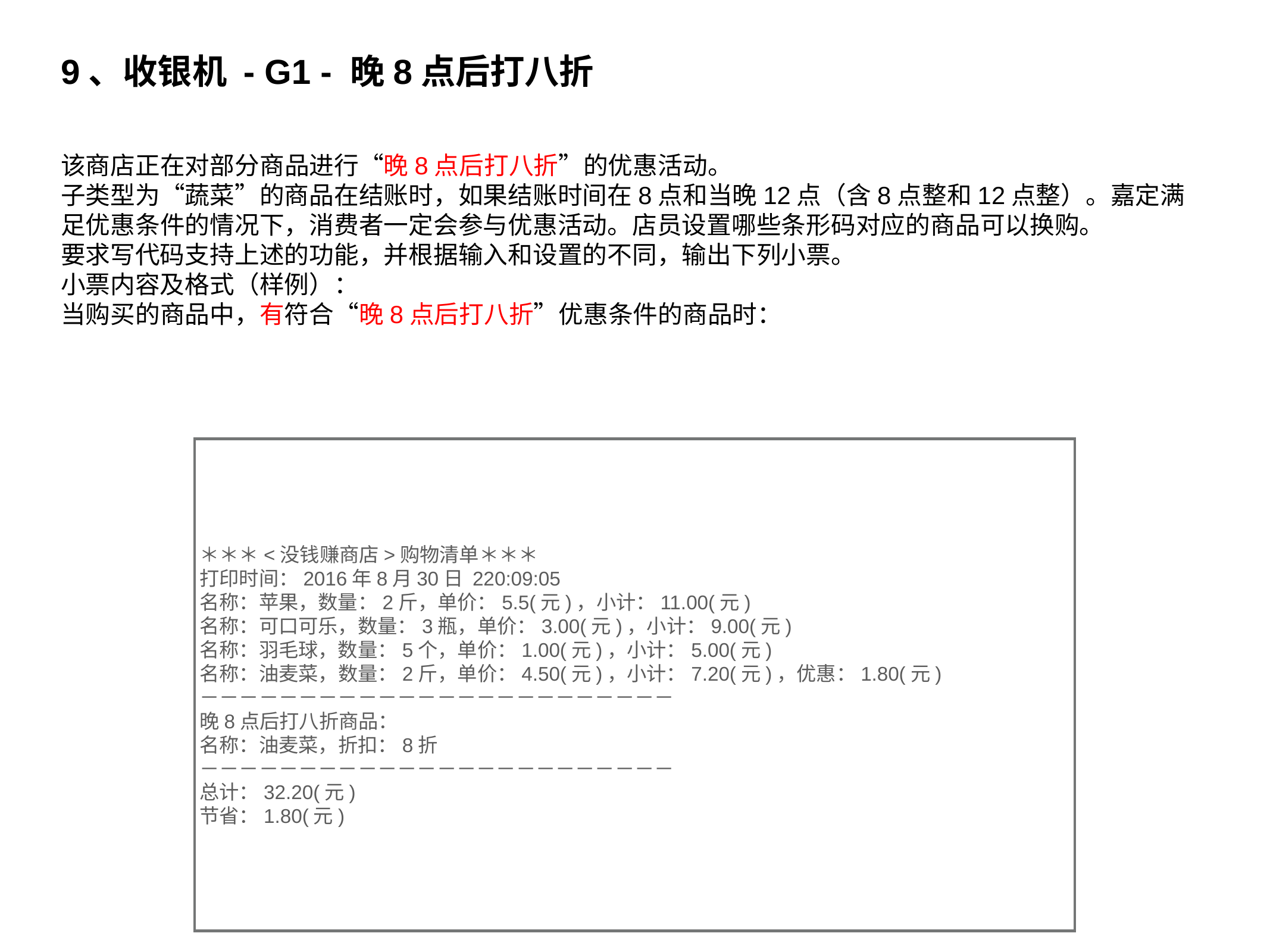

# 9、收银机 - G1 - 晚8点后打八折

该商店正在对部分商品进行“晚8点后打八折”的优惠活动。
子类型为“蔬菜”的商品在结账时，如果结账时间在8点和当晚12点（含8点整和12点整）。嘉定满足优惠条件的情况下，消费者一定会参与优惠活动。店员设置哪些条形码对应的商品可以换购。
要求写代码支持上述的功能，并根据输入和设置的不同，输出下列小票。
小票内容及格式（样例）：
当购买的商品中，有符合“晚8点后打八折”优惠条件的商品时：
＊＊＊<没钱赚商店>购物清单＊＊＊
打印时间：2016年8月30日 220:09:05
名称：苹果，数量：2斤，单价：5.5(元)，小计：11.00(元)
名称：可口可乐，数量：3瓶，单价：3.00(元)，小计：9.00(元)
名称：羽毛球，数量：5个，单价：1.00(元)，小计：5.00(元)
名称：油麦菜，数量：2斤，单价：4.50(元)，小计：7.20(元)，优惠：1.80(元)
－－－－－－－－－－－－－－－－－－－－－－－－
晚8点后打八折商品：
名称：油麦菜，折扣：8折
－－－－－－－－－－－－－－－－－－－－－－－－
总计：32.20(元)
节省：1.80(元)